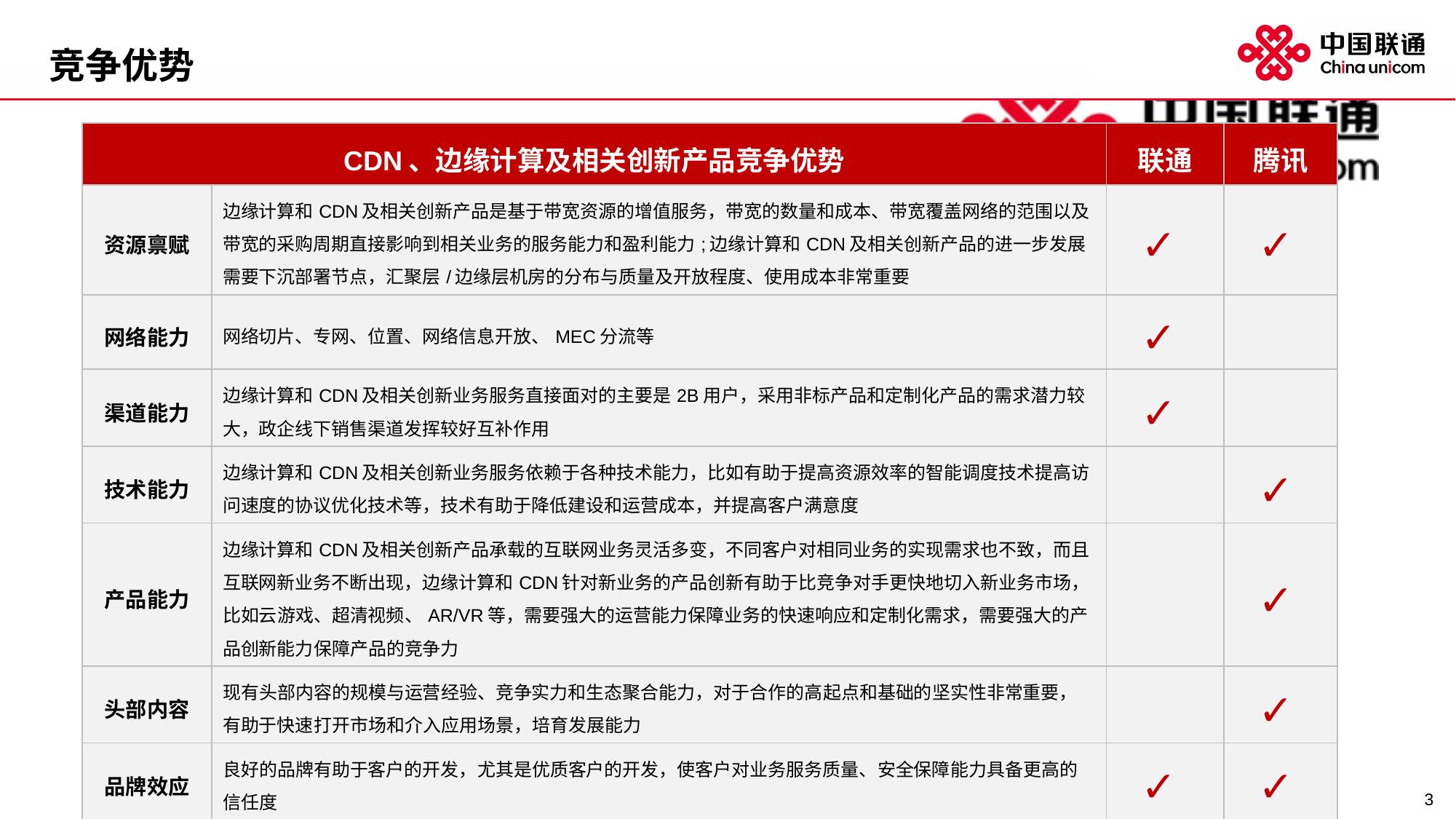

# 竞争优势
| CDN、边缘计算及相关创新产品竞争优势 |  | 联通 | 腾讯 |
| --- | --- | --- | --- |
| 资源禀赋 | 边缘计算和CDN及相关创新产品是基于带宽资源的增值服务，带宽的数量和成本、带宽覆盖网络的范围以及带宽的采购周期直接影响到相关业务的服务能力和盈利能力;边缘计算和CDN及相关创新产品的进一步发展需要下沉部署节点，汇聚层/边缘层机房的分布与质量及开放程度、使用成本非常重要 | ✓ | ✓ |
| 网络能力 | 网络切片、专网、位置、网络信息开放、MEC分流等 | ✓ |  |
| 渠道能力 | 边缘计算和CDN及相关创新业务服务直接面对的主要是2B用户，采用非标产品和定制化产品的需求潜力较大，政企线下销售渠道发挥较好互补作用 | ✓ |  |
| 技术能力 | 边缘计算和CDN及相关创新业务服务依赖于各种技术能力，比如有助于提高资源效率的智能调度技术提高访问速度的协议优化技术等，技术有助于降低建设和运营成本，并提高客户满意度 |  | ✓ |
| 产品能力 | 边缘计算和CDN及相关创新产品承载的互联网业务灵活多变，不同客户对相同业务的实现需求也不致，而且互联网新业务不断出现，边缘计算和CDN针对新业务的产品创新有助于比竞争对手更快地切入新业务市场，比如云游戏、超清视频、AR/VR等，需要强大的运营能力保障业务的快速响应和定制化需求，需要强大的产品创新能力保障产品的竞争力 |  | ✓ |
| 头部内容 | 现有头部内容的规模与运营经验、竞争实力和生态聚合能力，对于合作的高起点和基础的坚实性非常重要，有助于快速打开市场和介入应用场景，培育发展能力 |  | ✓ |
| 品牌效应 | 良好的品牌有助于客户的开发，尤其是优质客户的开发，使客户对业务服务质量、安全保障能力具备更高的信任度 | ✓ | ✓ |